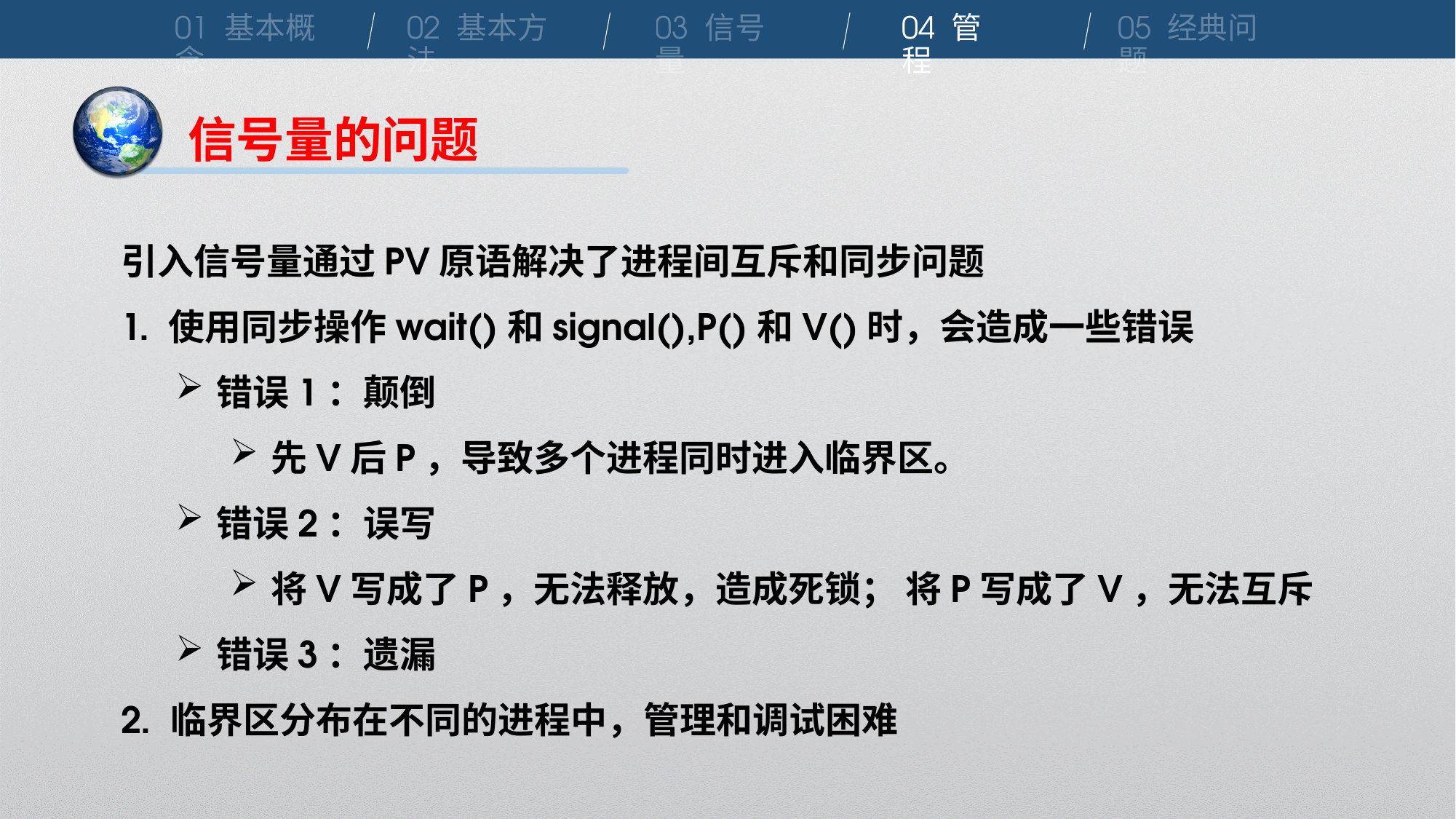

01 基本概念
02 基本方法
03 信号量
04 管程
05 经典问题
信号量的问题
引入信号量通过PV原语解决了进程间互斥和同步问题
1. 使用同步操作wait()和signal(),P()和V()时，会造成一些错误
错误1：颠倒
先V后P，导致多个进程同时进入临界区。
错误2：误写
将V写成了P，无法释放，造成死锁； 将P写成了V，无法互斥
错误3：遗漏
2. 临界区分布在不同的进程中，管理和调试困难